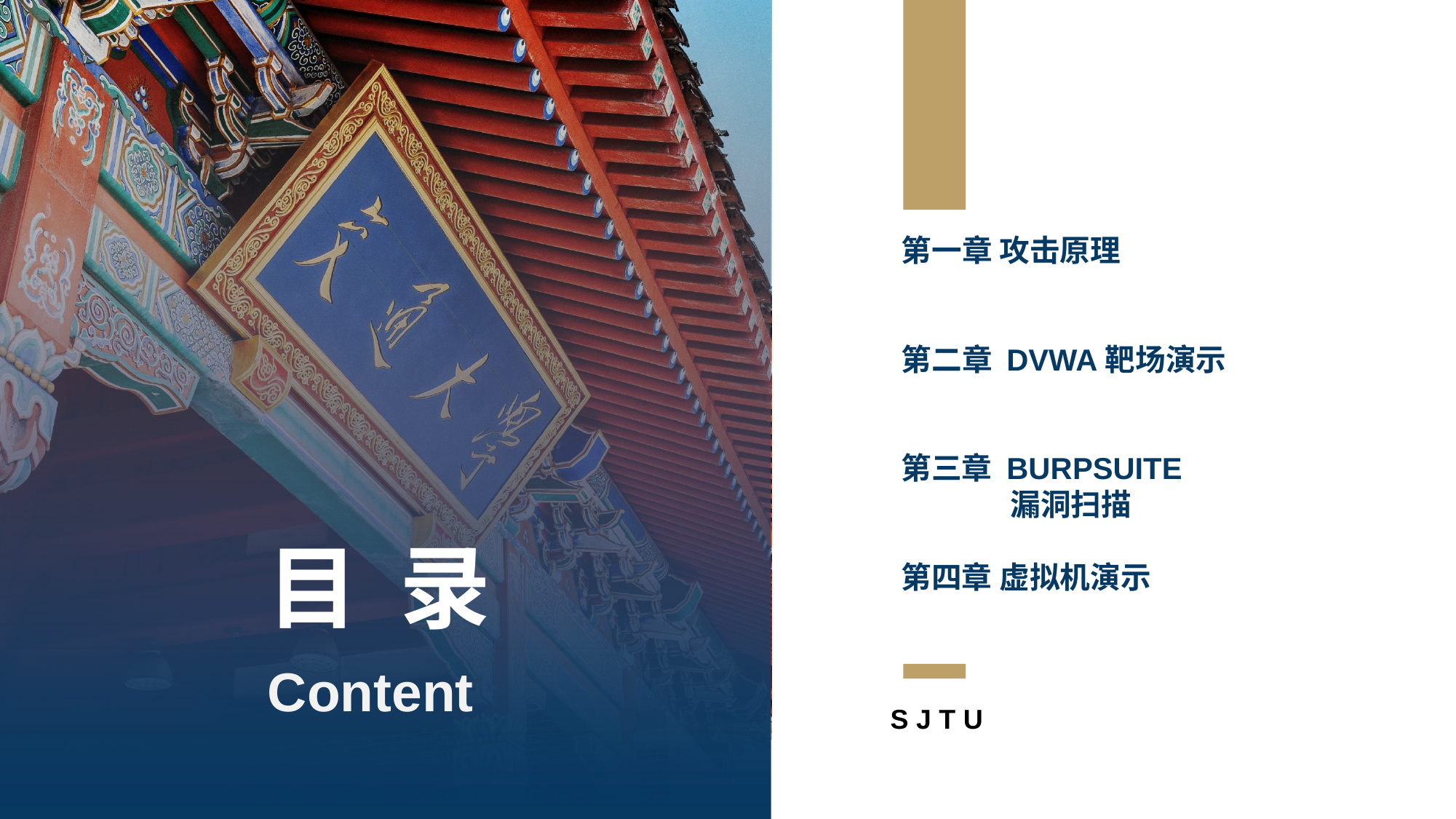

第一章 攻击原理

第二章 DVWA靶场演示

第三章 BURPSUITE      	漏洞扫描

第四章 虚拟机演示